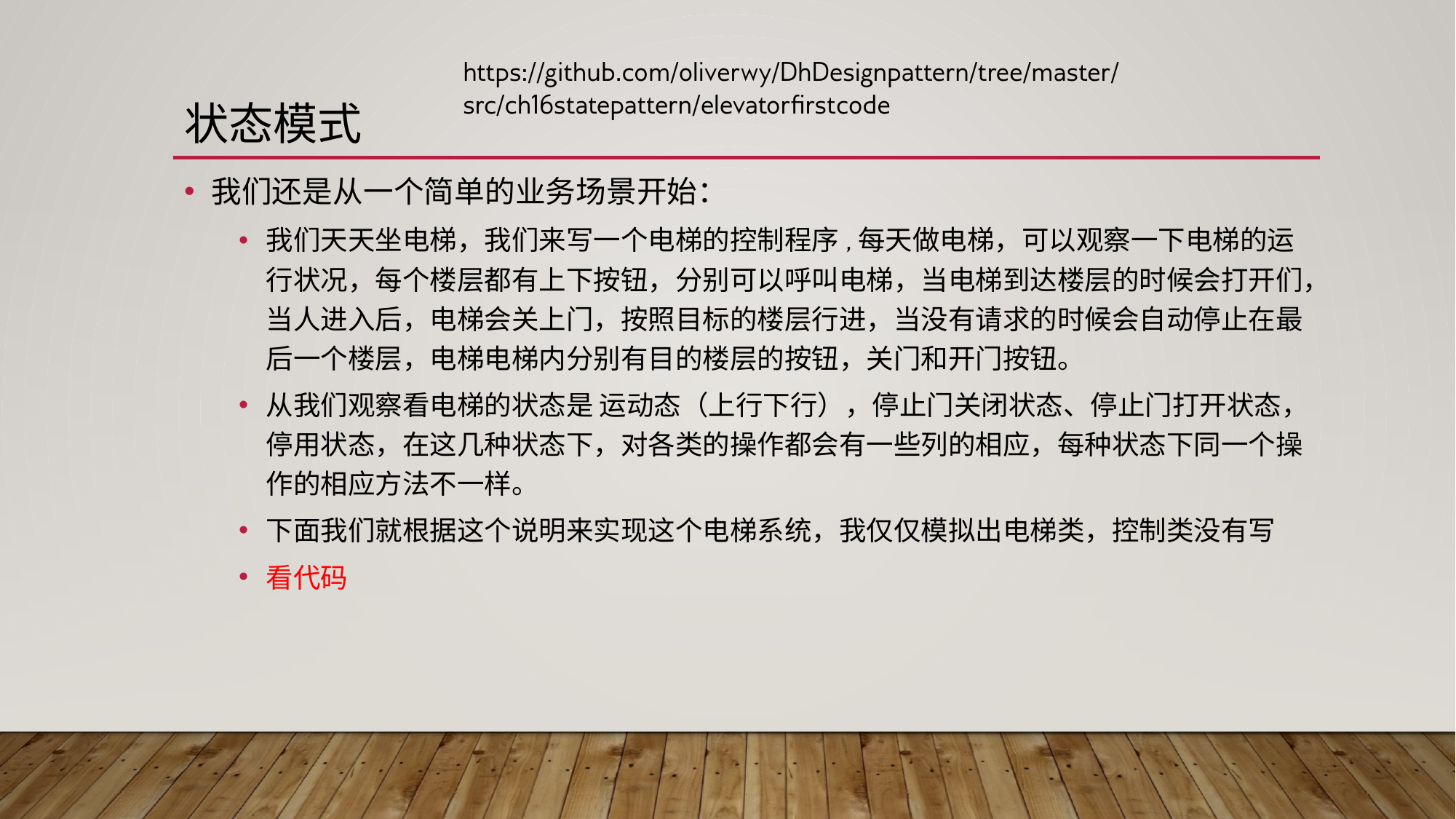

https://github.com/oliverwy/DhDesignpattern/tree/master/src/ch16statepattern/elevatorfirstcode
# 状态模式
我们还是从一个简单的业务场景开始：
我们天天坐电梯，我们来写一个电梯的控制程序,每天做电梯，可以观察一下电梯的运行状况，每个楼层都有上下按钮，分别可以呼叫电梯，当电梯到达楼层的时候会打开们，当人进入后，电梯会关上门，按照目标的楼层行进，当没有请求的时候会自动停止在最后一个楼层，电梯电梯内分别有目的楼层的按钮，关门和开门按钮。
从我们观察看电梯的状态是 运动态（上行下行），停止门关闭状态、停止门打开状态，停用状态，在这几种状态下，对各类的操作都会有一些列的相应，每种状态下同一个操作的相应方法不一样。
下面我们就根据这个说明来实现这个电梯系统，我仅仅模拟出电梯类，控制类没有写
看代码